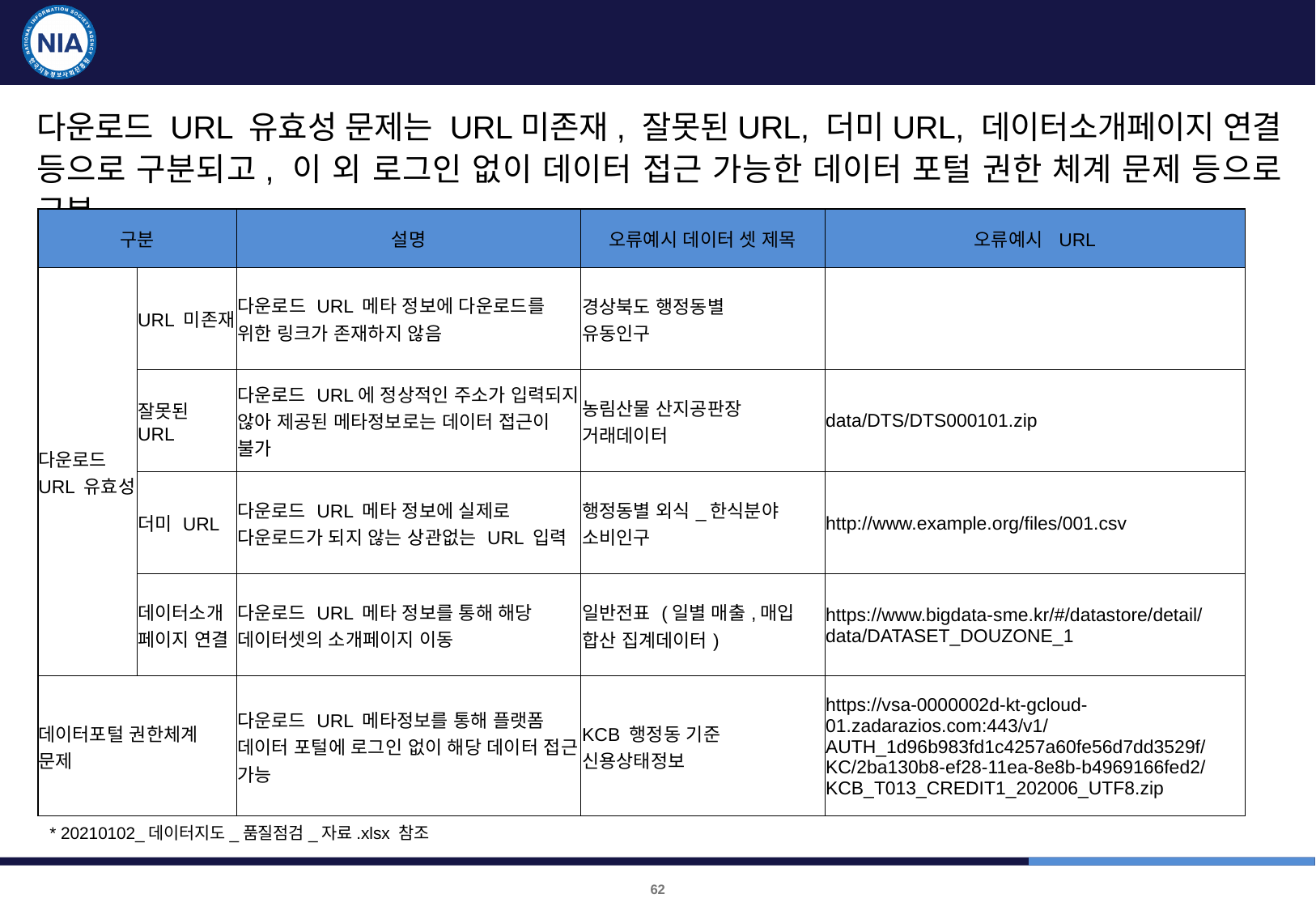

연계품질 측정 기준(2/2)
다운로드 URL 유효성 문제는 URL미존재, 잘못된URL, 더미URL, 데이터소개페이지 연결 등으로 구분되고, 이 외 로그인 없이 데이터 접근 가능한 데이터 포털 권한 체계 문제 등으로 구분
| 구분 | 구분 | 설명 | 오류예시 데이터 셋 제목 | 오류예시 URL |
| --- | --- | --- | --- | --- |
| 다운로드 URL 유효성 | URL 미존재 | 다운로드 URL 메타 정보에 다운로드를 위한 링크가 존재하지 않음 | 경상북도 행정동별 유동인구 |  |
|  | 잘못된 URL | 다운로드 URL에 정상적인 주소가 입력되지 않아 제공된 메타정보로는 데이터 접근이 불가 | 농림산물 산지공판장 거래데이터 | data/DTS/DTS000101.zip |
|  | 더미 URL | 다운로드 URL 메타 정보에 실제로 다운로드가 되지 않는 상관없는 URL 입력 | 행정동별 외식\_한식분야 소비인구 | http://www.example.org/files/001.csv |
|  | 데이터소개페이지 연결 | 다운로드 URL 메타 정보를 통해 해당 데이터셋의 소개페이지 이동 | 일반전표 (일별 매출,매입 합산 집계데이터) | https://www.bigdata-sme.kr/#/datastore/detail/data/DATASET\_DOUZONE\_1 |
| 데이터포털 권한체계 문제 | 데이터포털 권한체계 문제 | 다운로드 URL 메타정보를 통해 플랫폼 데이터 포털에 로그인 없이 해당 데이터 접근 가능 | KCB 행정동 기준 신용상태정보 | https://vsa-0000002d-kt-gcloud-01.zadarazios.com:443/v1/AUTH\_1d96b983fd1c4257a60fe56d7dd3529f/KC/2ba130b8-ef28-11ea-8e8b-b4969166fed2/KCB\_T013\_CREDIT1\_202006\_UTF8.zip |
* 20210102_데이터지도_품질점검_자료.xlsx 참조